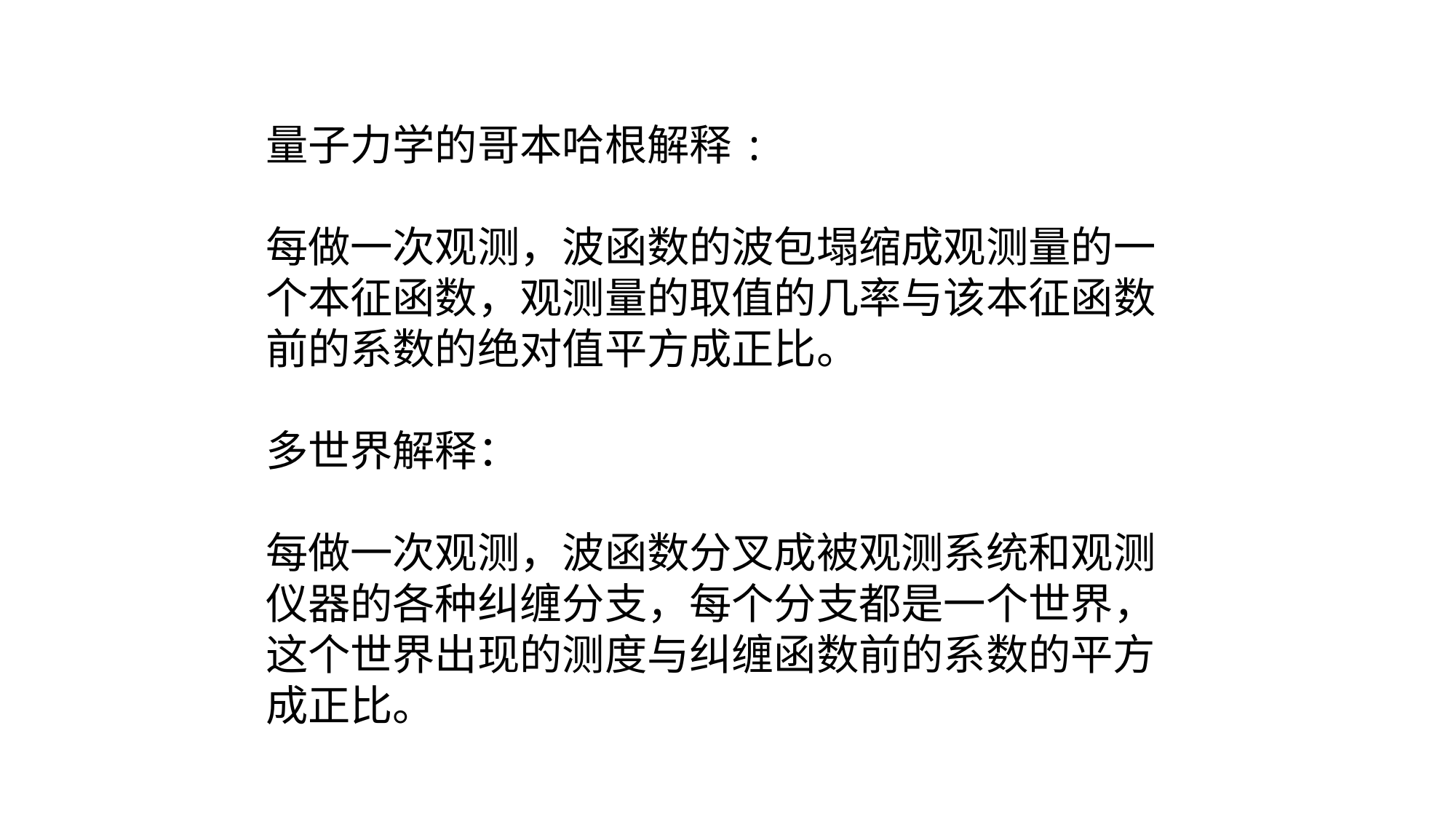

量子力学的哥本哈根解释:

每做一次观测，波函数的波包塌缩成观测量的一个本征函数，观测量的取值的几率与该本征函数前的系数的绝对值平方成正比。

多世界解释：

每做一次观测，波函数分叉成被观测系统和观测仪器的各种纠缠分支，每个分支都是一个世界，这个世界出现的测度与纠缠函数前的系数的平方成正比。